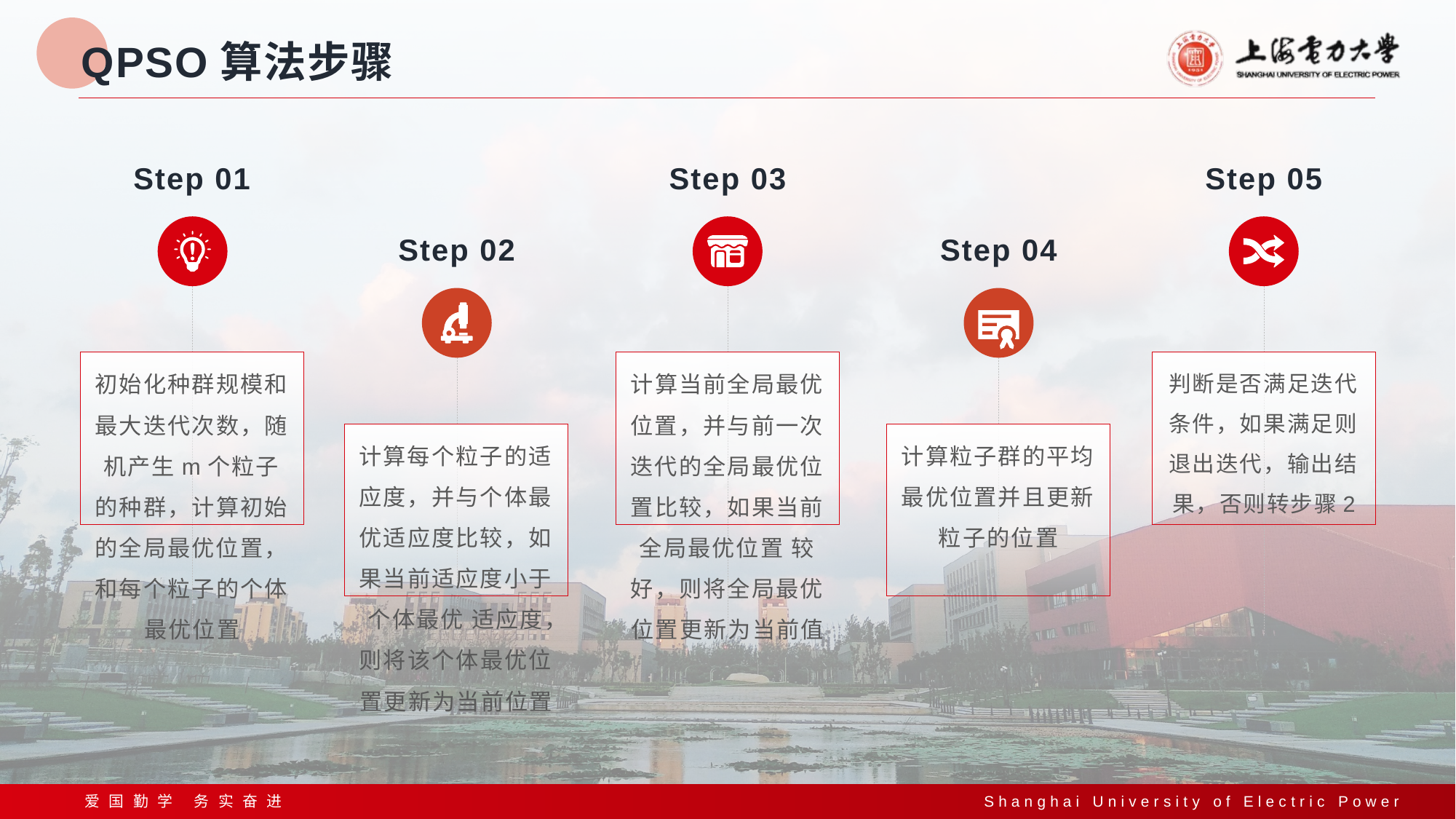

# QPSO算法步骤
Step 01
Step 03
Step 05

Step 02
Step 04

初始化种群规模和最大迭代次数，随机产生m个粒子的种群，计算初始的全局最优位置，和每个粒子的个体最优位置
计算当前全局最优位置，并与前一次迭代的全局最优位置比较，如果当前全局最优位置 较好，则将全局最优位置更新为当前值
判断是否满足迭代条件，如果满足则退出迭代，输出结果，否则转步骤2
计算每个粒子的适应度，并与个体最优适应度比较，如果当前适应度小于个体最优 适应度，则将该个体最优位置更新为当前位置
计算粒子群的平均最优位置并且更新粒子的位置